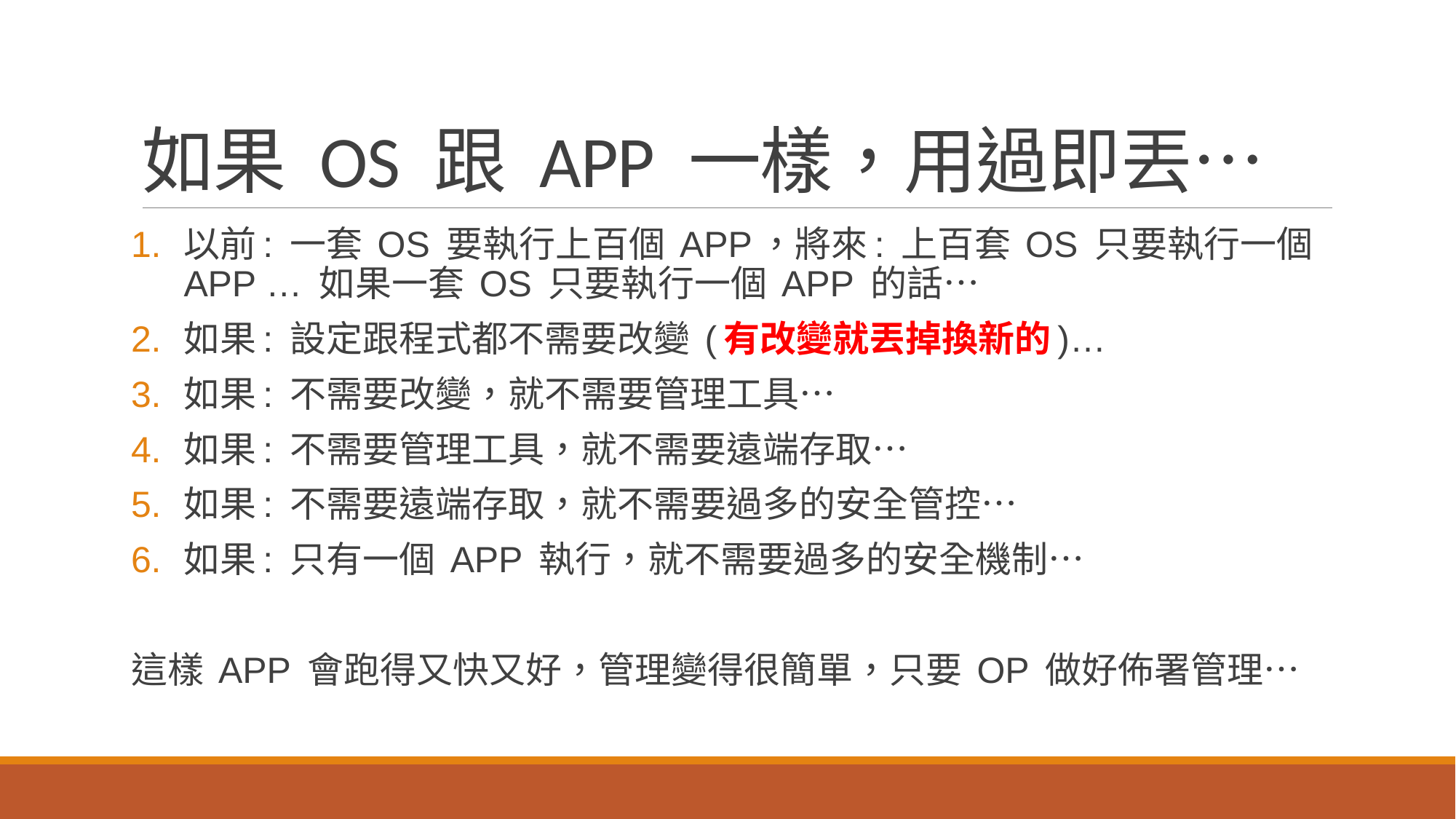

# 如果 OS 跟 APP 一樣，用過即丟…
以前: 一套 OS 要執行上百個 APP，將來: 上百套 OS 只要執行一個 APP … 如果一套 OS 只要執行一個 APP 的話…
如果: 設定跟程式都不需要改變 (有改變就丟掉換新的)…
如果: 不需要改變，就不需要管理工具…
如果: 不需要管理工具，就不需要遠端存取…
如果: 不需要遠端存取，就不需要過多的安全管控…
如果: 只有一個 APP 執行，就不需要過多的安全機制…

這樣 APP 會跑得又快又好，管理變得很簡單，只要 OP 做好佈署管理…